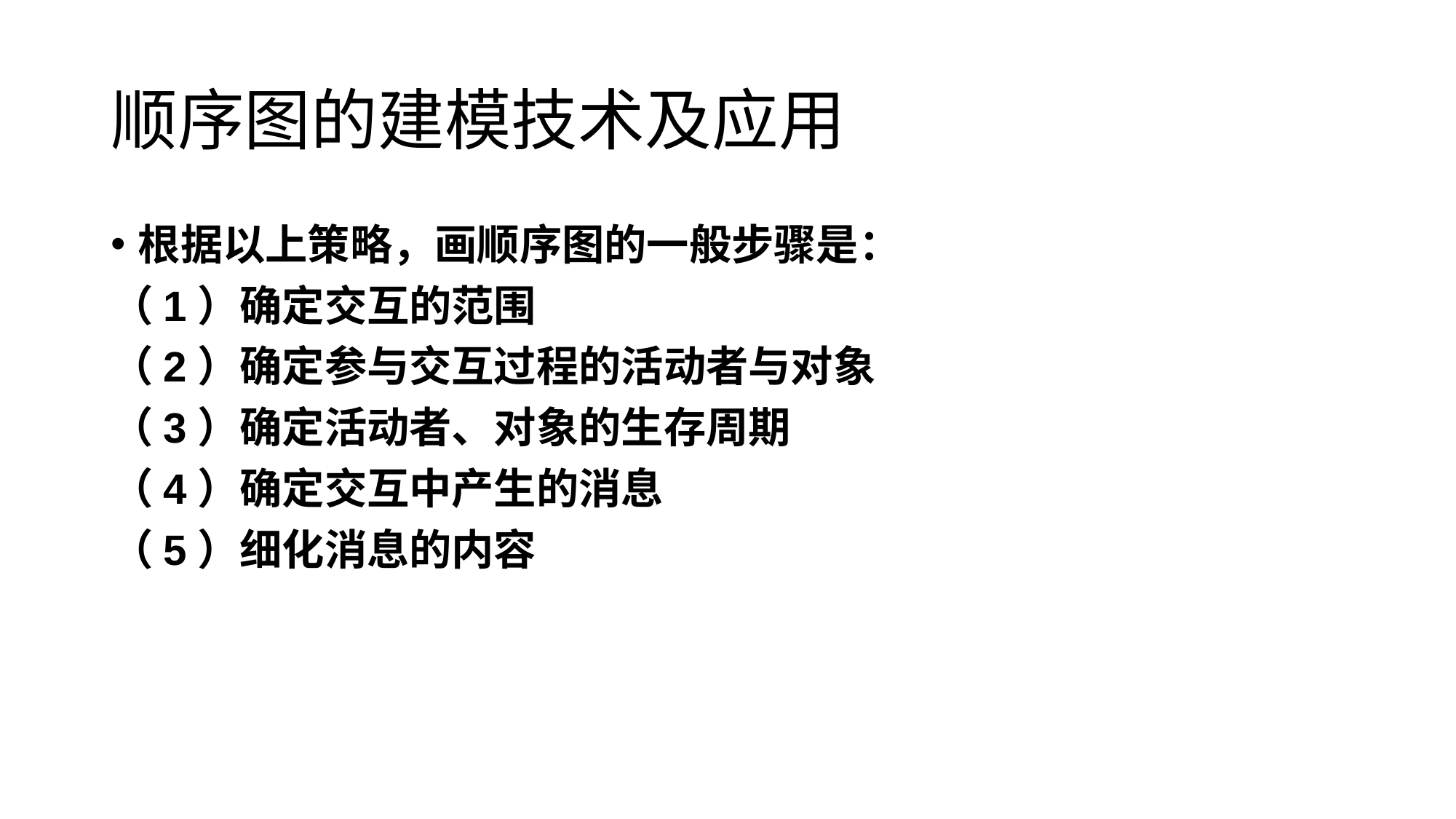

# 顺序图的建模技术及应用
根据以上策略，画顺序图的一般步骤是：
（1）确定交互的范围
（2）确定参与交互过程的活动者与对象
（3）确定活动者、对象的生存周期
（4）确定交互中产生的消息
（5）细化消息的内容